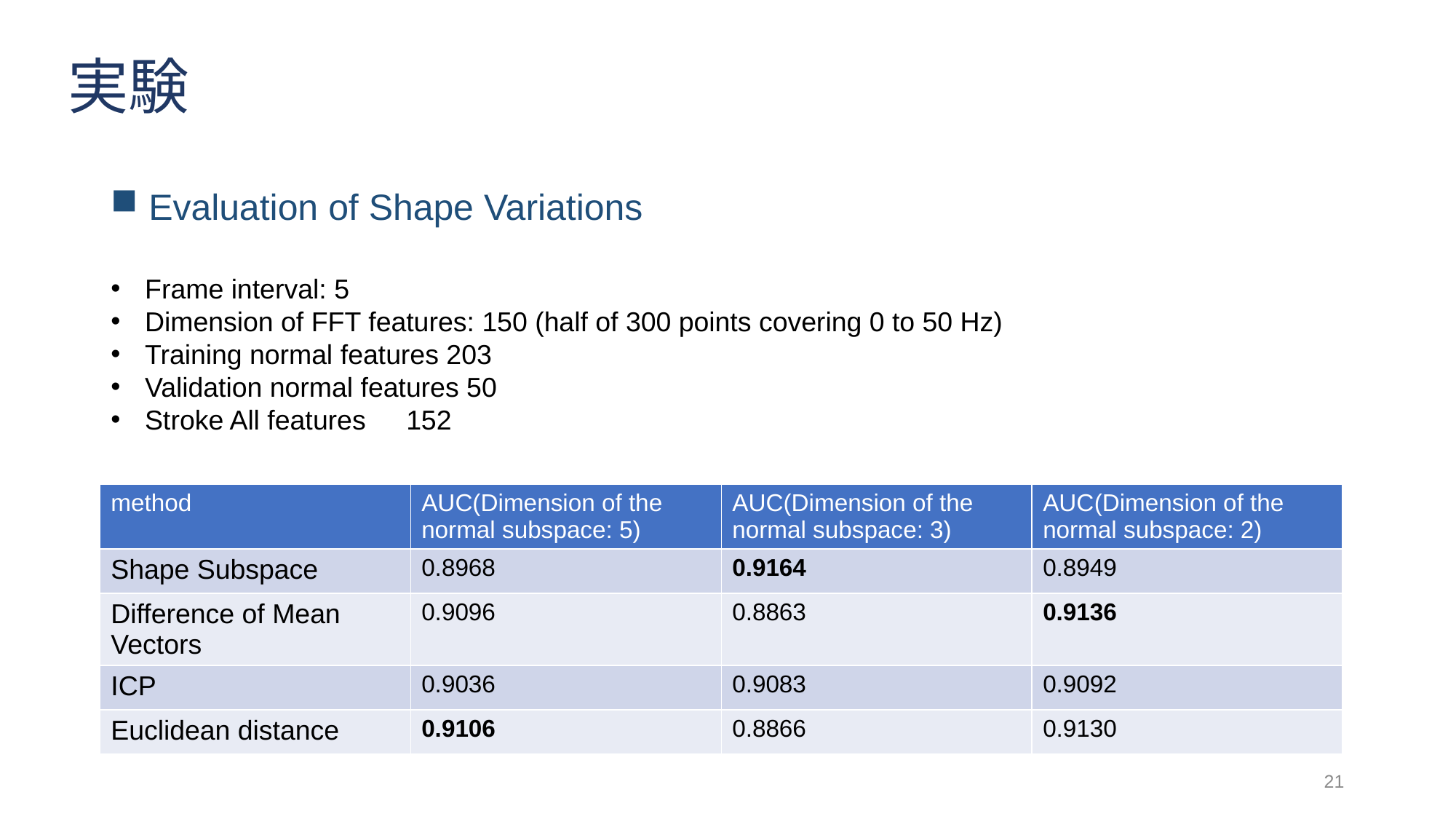

実験
 Evaluation of Shape Variations
Frame interval: 5
Dimension of FFT features: 150 (half of 300 points covering 0 to 50 Hz)
Training normal features 203
Validation normal features 50
Stroke All features　152
| method | AUC(Dimension of the normal subspace: 5) | AUC(Dimension of the normal subspace: 3) | AUC(Dimension of the normal subspace: 2) |
| --- | --- | --- | --- |
| Shape Subspace | 0.8968 | 0.9164 | 0.8949 |
| Difference of Mean Vectors | 0.9096 | 0.8863 | 0.9136 |
| ICP | 0.9036 | 0.9083 | 0.9092 |
| Euclidean distance | 0.9106 | 0.8866 | 0.9130 |
21